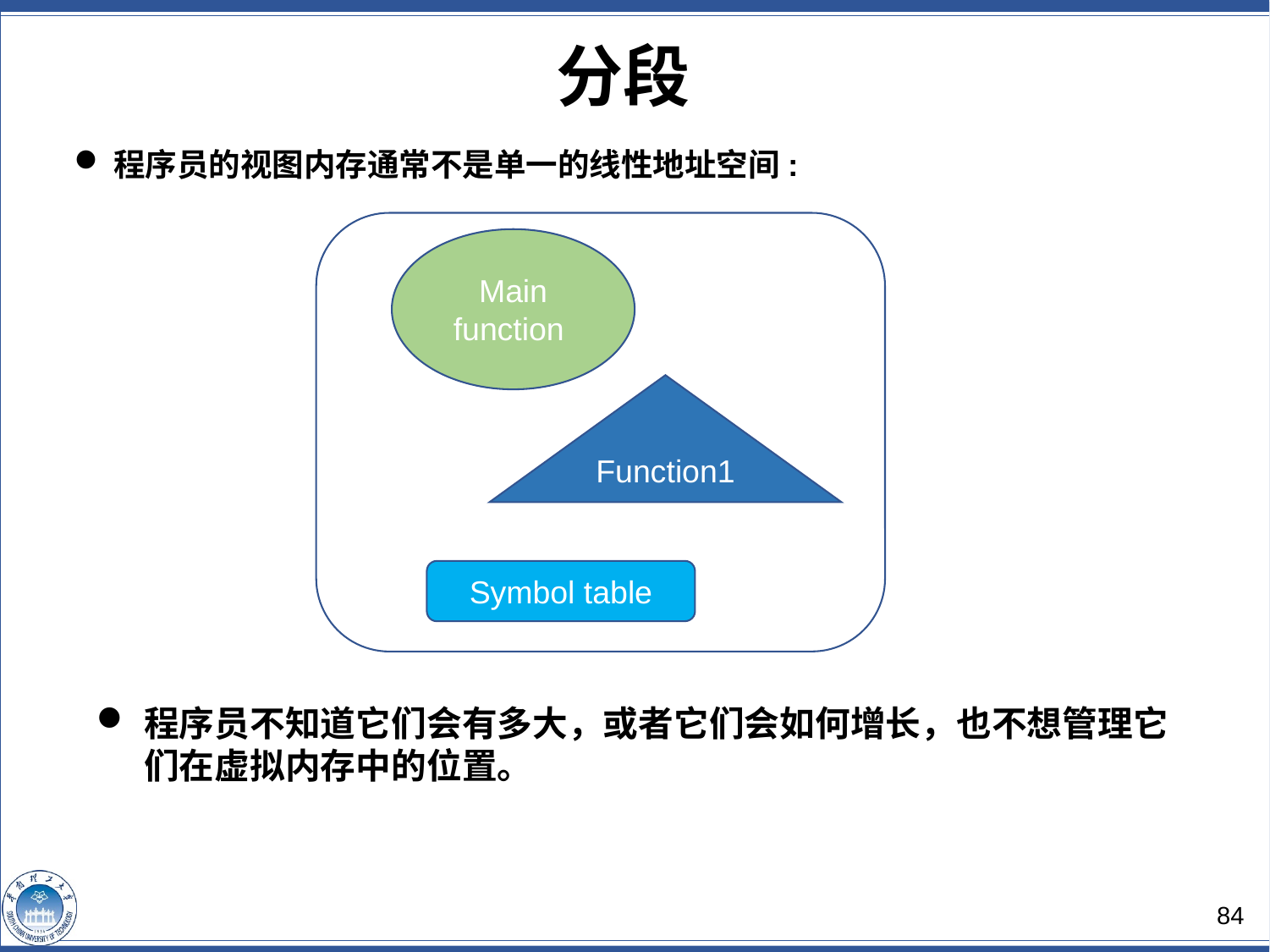

分段
程序员的视图内存通常不是单一的线性地址空间:

Main function
Function1
Symbol table
程序员不知道它们会有多大，或者它们会如何增长，也不想管理它们在虚拟内存中的位置。
84